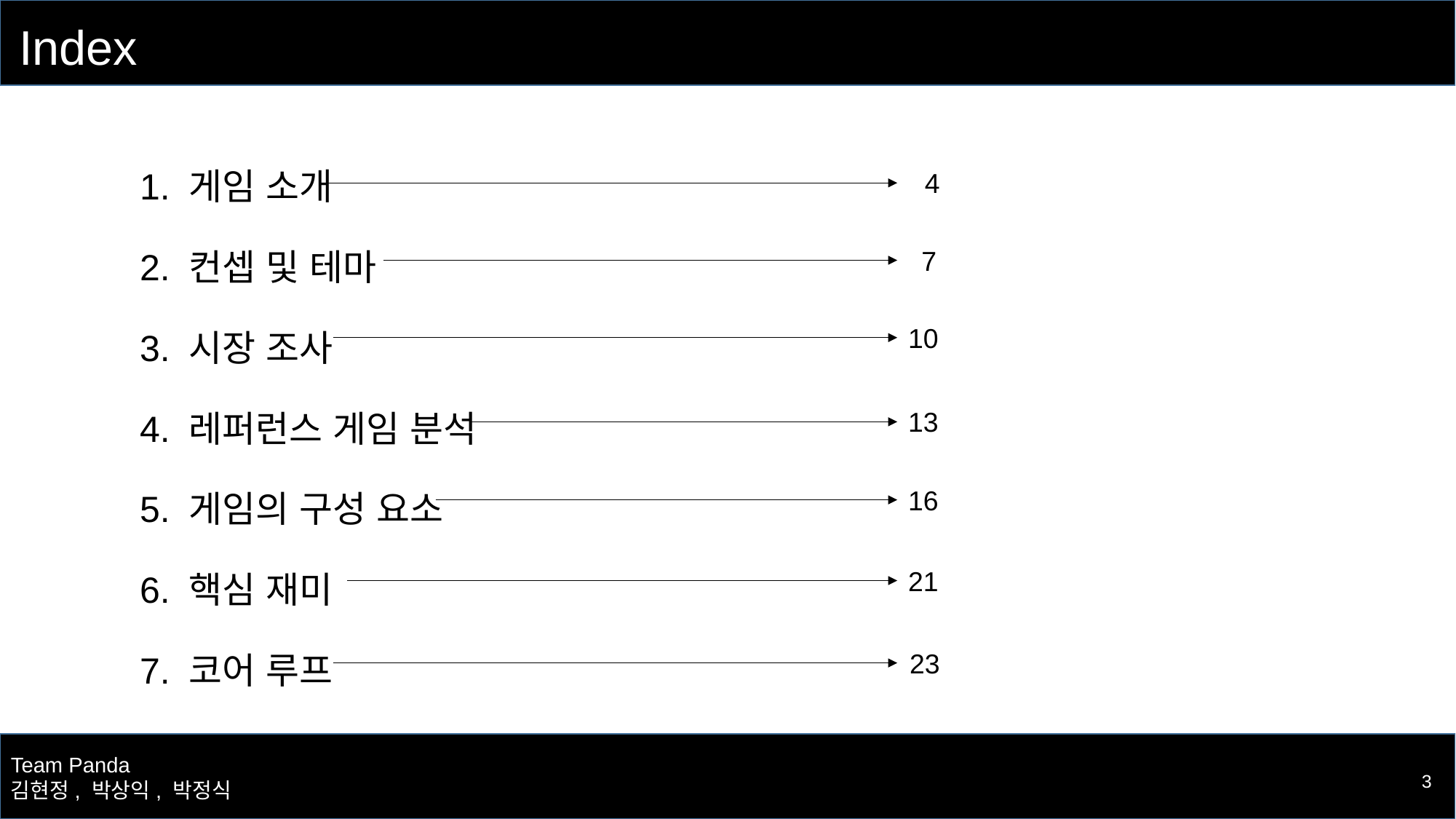

# Index
1. 게임 소개
2. 컨셉 및 테마
3. 시장 조사
4. 레퍼런스 게임 분석
5. 게임의 구성 요소
6. 핵심 재미
7. 코어 루프

4
7
10
13
16
21
23